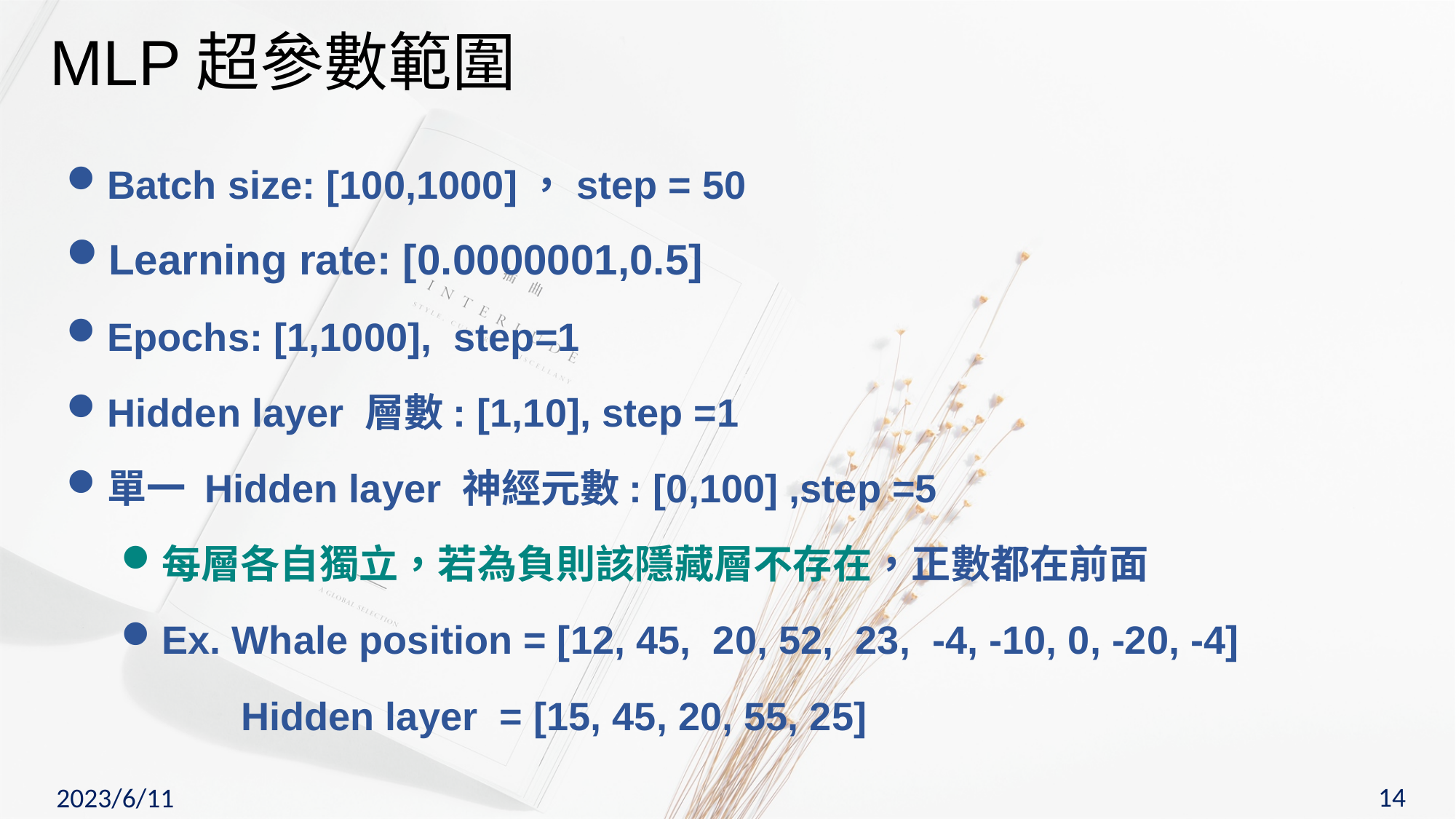

MLP超參數範圍
Batch size: [100,1000]，step = 50
Learning rate: [0.0000001,0.5]
Epochs: [1,1000],  step=1
Hidden layer 層數: [1,10], step =1
單一 Hidden layer 神經元數: [0,100] ,step =5
每層各自獨立，若為負則該隱藏層不存在，正數都在前面
Ex. Whale position = [12, 45,  20, 52,  23,  -4, -10, 0, -20, -4]
           Hidden layer  = [15, 45, 20, 55, 25]

14
2023/6/11